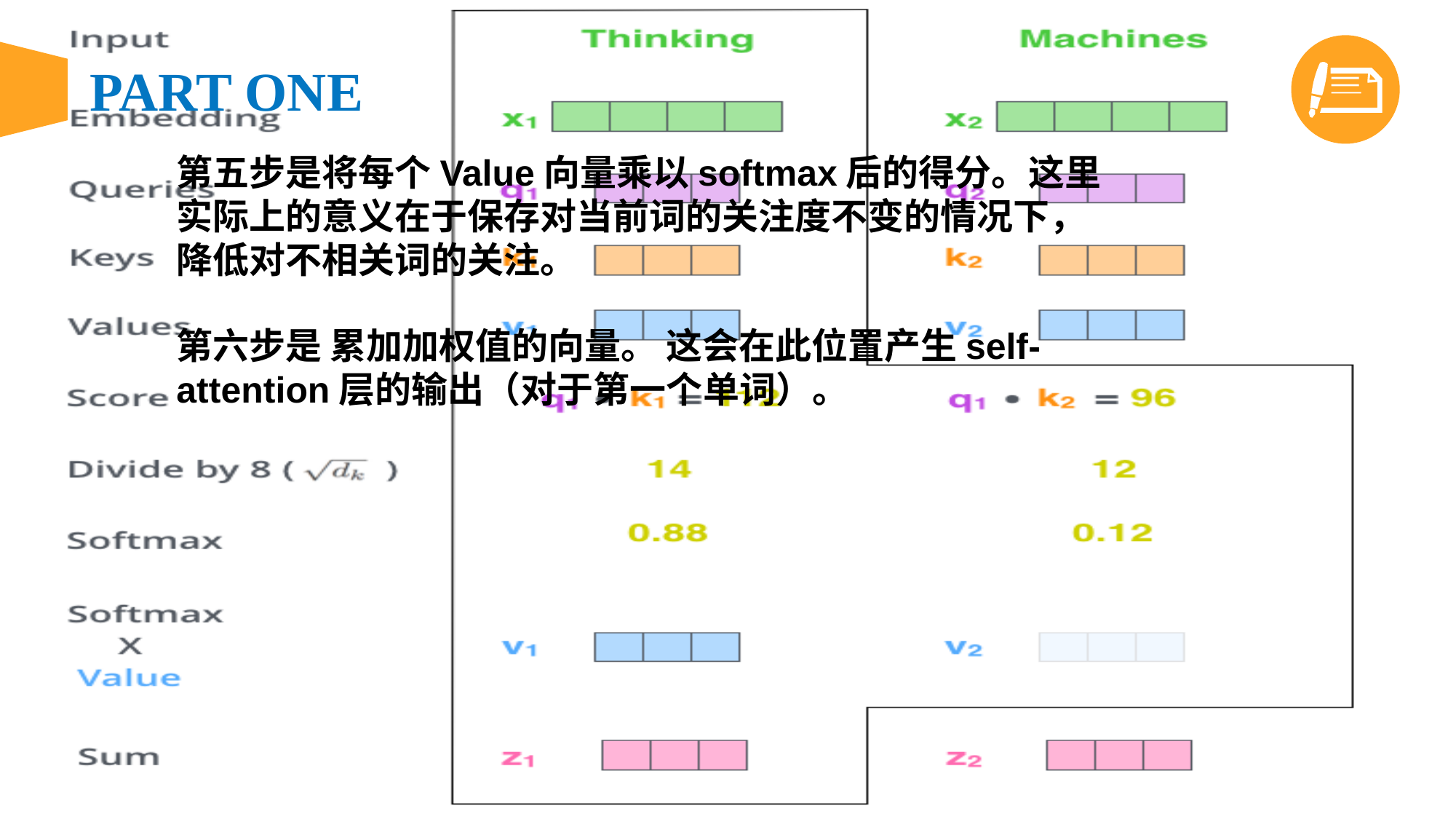

第五步是将每个Value向量乘以softmax后的得分。这里实际上的意义在于保存对当前词的关注度不变的情况下，降低对不相关词的关注。
第六步是 累加加权值的向量。 这会在此位置产生self-attention层的输出（对于第一个单词）。